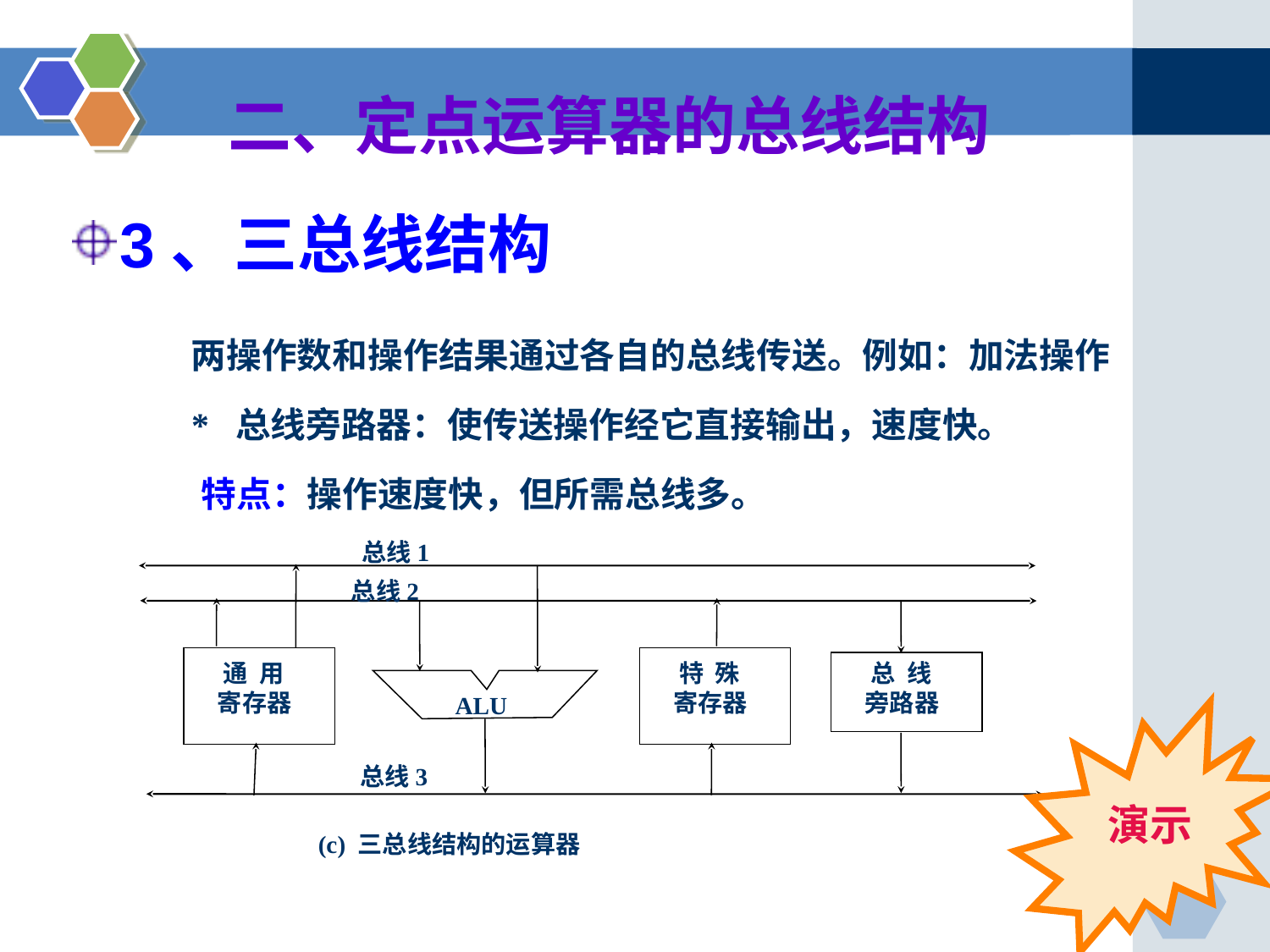

二、定点运算器的总线结构
3、三总线结构
两操作数和操作结果通过各自的总线传送。例如：加法操作
*  总线旁路器：使传送操作经它直接输出，速度快。
特点：操作速度快，但所需总线多。
总线1

总线2

     通  用
    寄存器
     特  殊
    寄存器
     总  线
    旁路器

ALU

总线3

(c) 三总线结构的运算器

演示